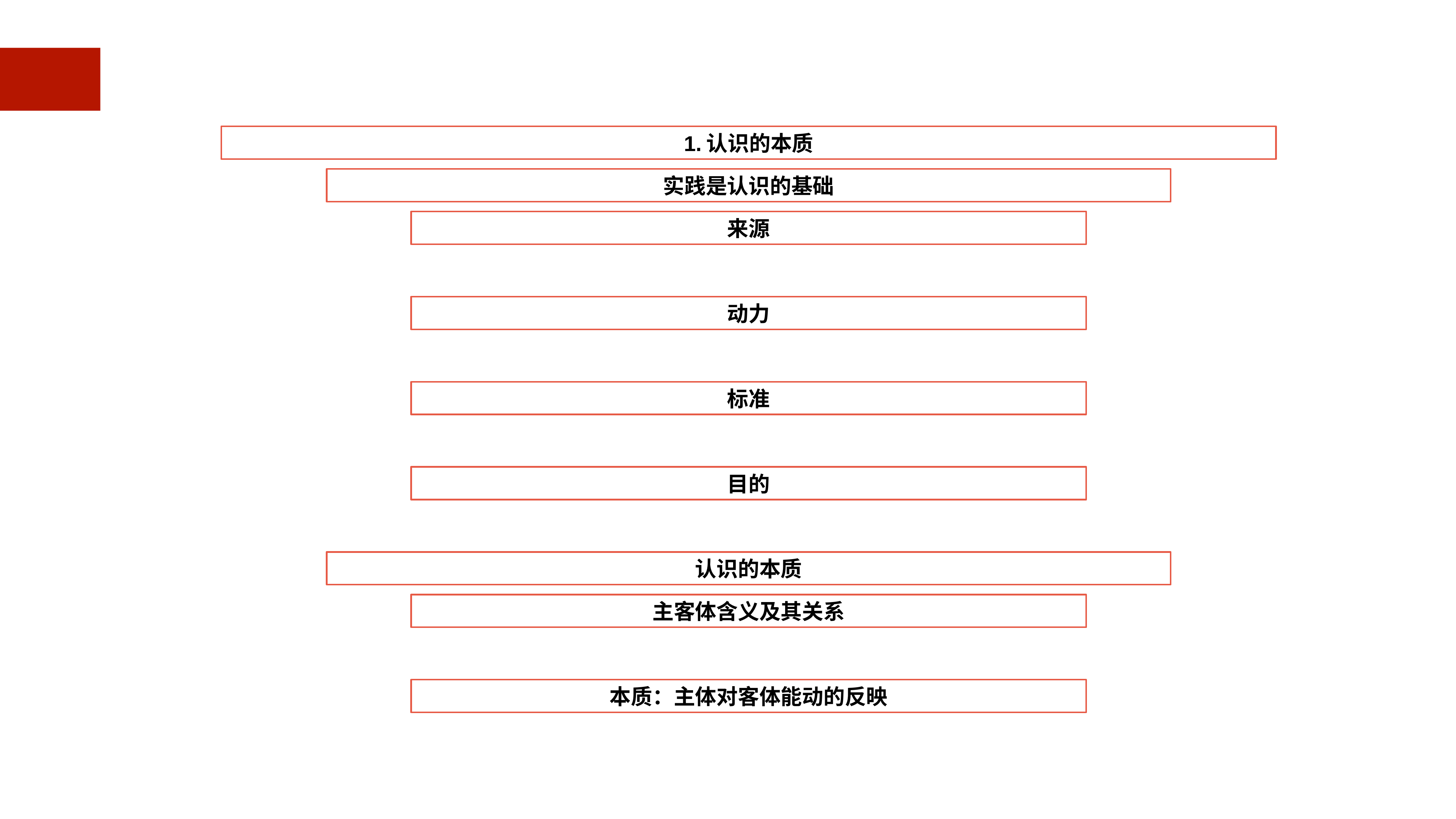

1.认识的本质
实践是认识的基础
认识的本质
主客体含义及其关系
本质：主体对客体能动的反映
来源
动力
标准
目的